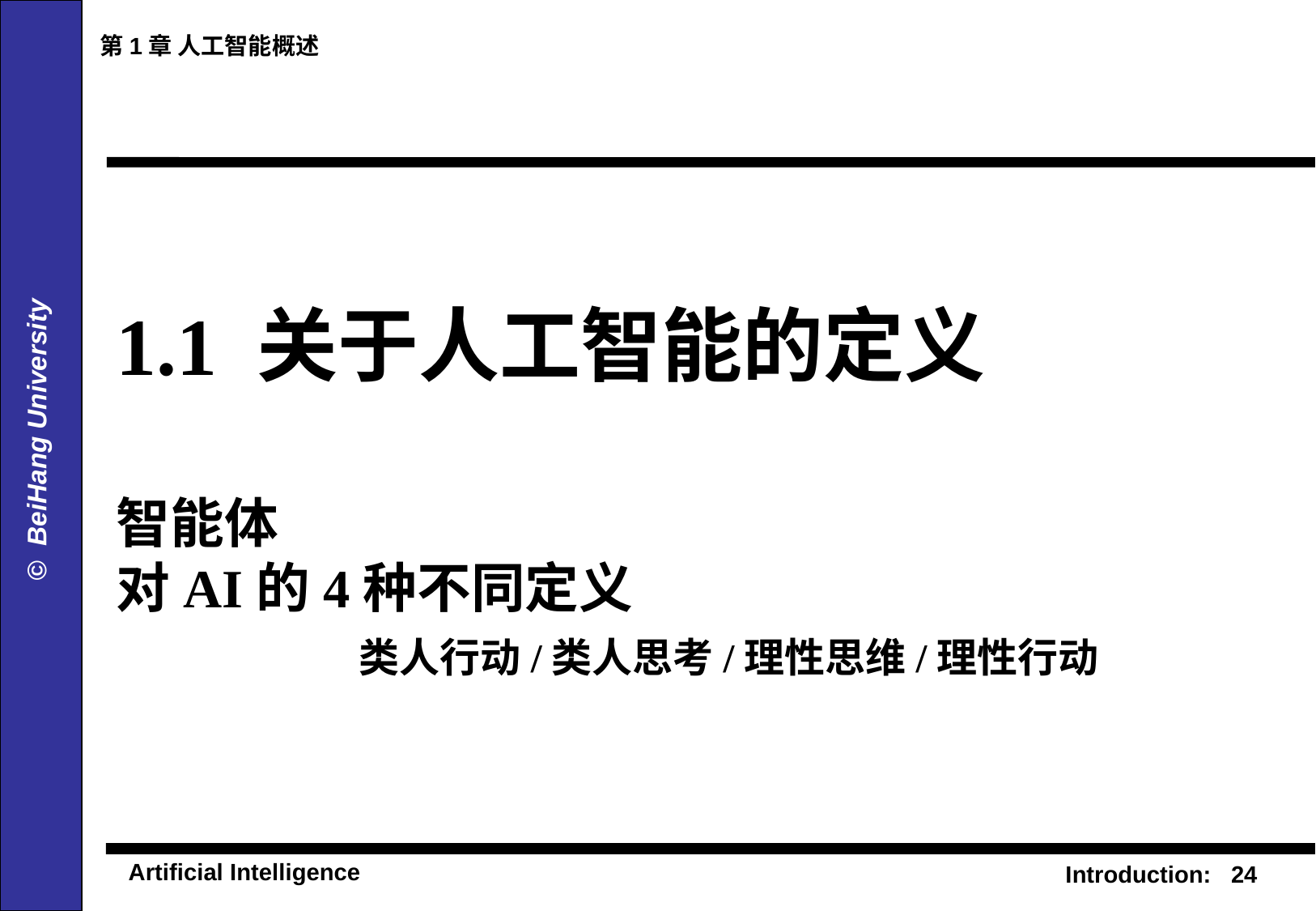

第1章 人工智能概述
# 1.1 关于人工智能的定义 智能体 对AI的4种不同定义 类人行动/类人思考/理性思维/理性行动